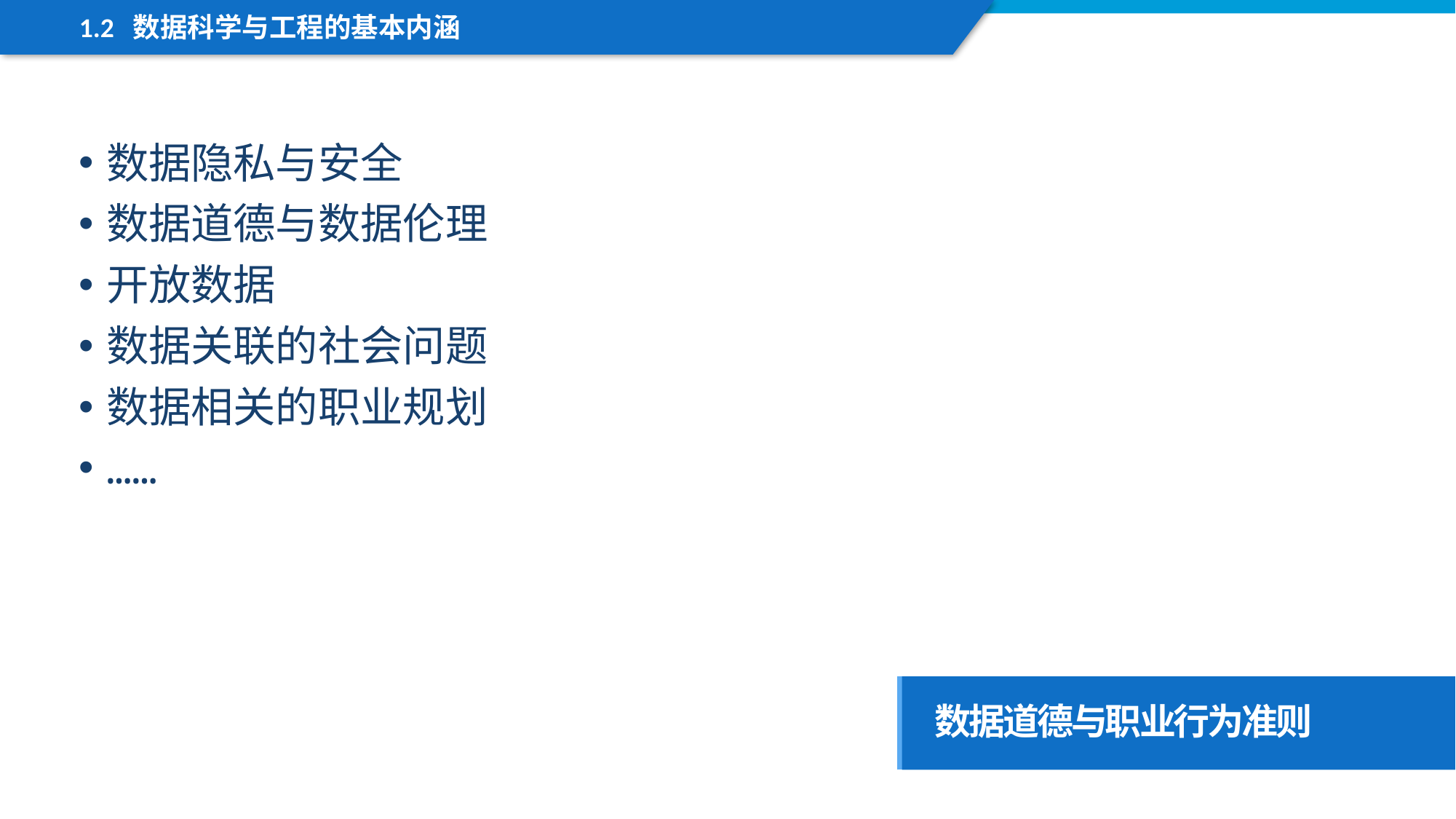

1.2  数据科学与工程的基本内涵

数据隐私与安全
数据道德与数据伦理
开放数据
数据关联的社会问题
数据相关的职业规划
……
数据道德与职业行为准则